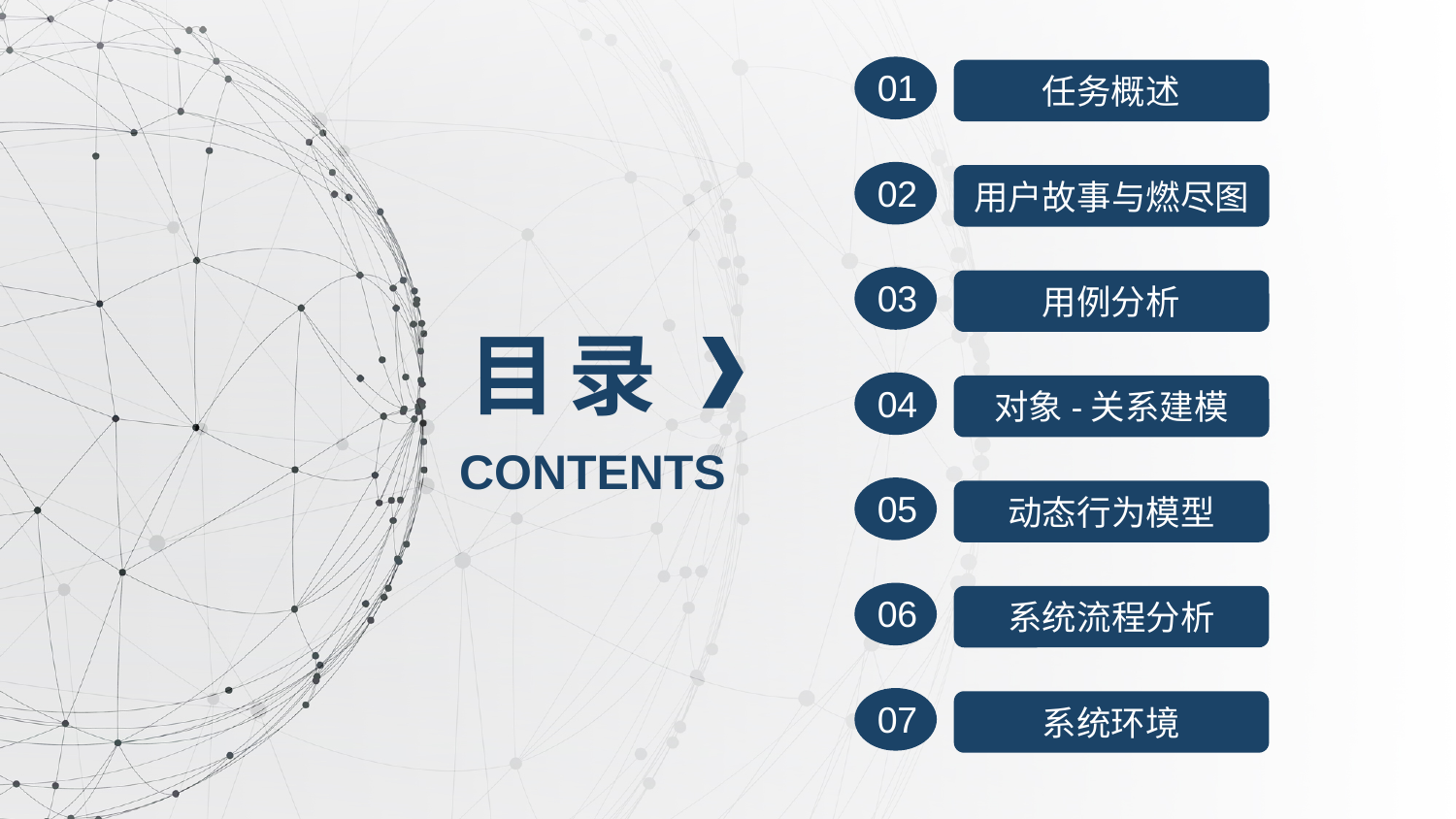

01
任务概述

02
用户故事与燃尽图

03
用例分析
目 录

CONTENTS

04
对象-关系建模

05
动态行为模型

06
系统流程分析

07
系统环境